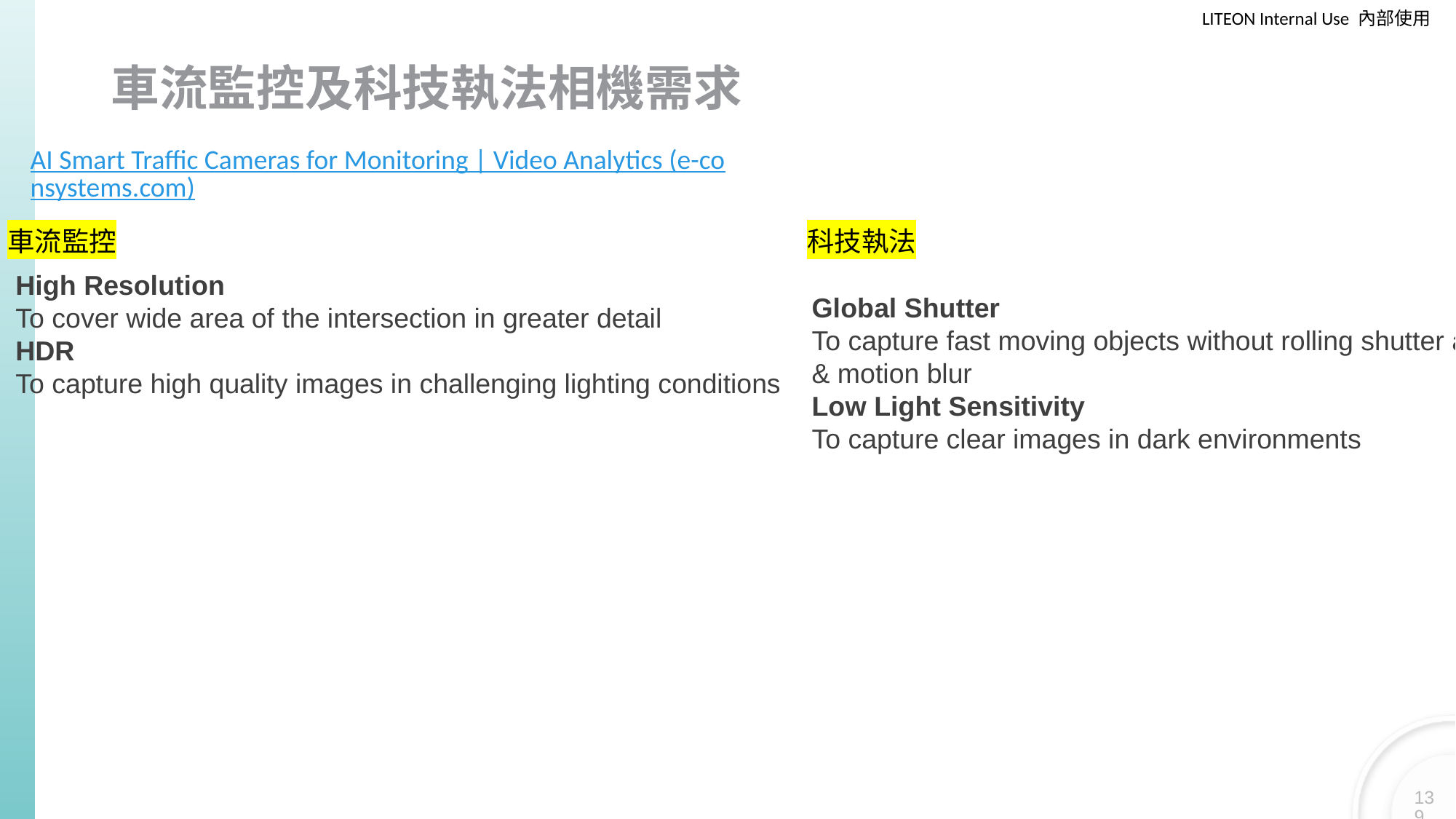

# 車流監控及科技執法相機需求
AI Smart Traffic Cameras for Monitoring | Video Analytics (e-consystems.com)
車流監控
科技執法
High Resolution
To cover wide area of the intersection in greater detail
HDR
To capture high quality images in challenging lighting conditions

Global Shutter
To capture fast moving objects without rolling shutter artifact & motion blur
Low Light Sensitivity
To capture clear images in dark environments

139